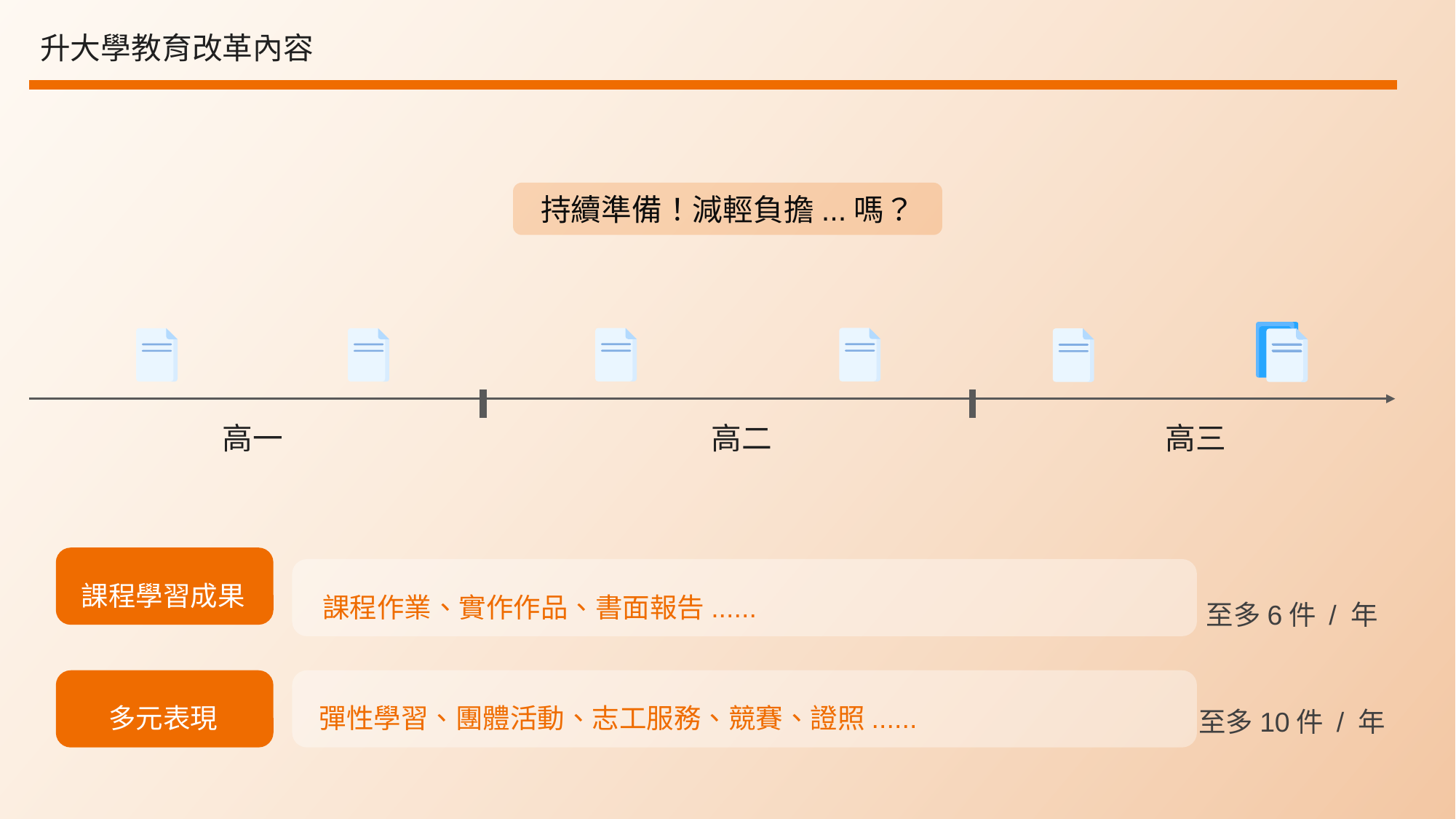

# 升大學教育改革內容
持續準備！減輕負擔...嗎？

高一
高二
高三
課程學習成果

課程作業、實作作品、書面報告......

至多6件 / 年
多元表現

彈性學習、團體活動、志工服務、競賽、證照......

至多10件 / 年